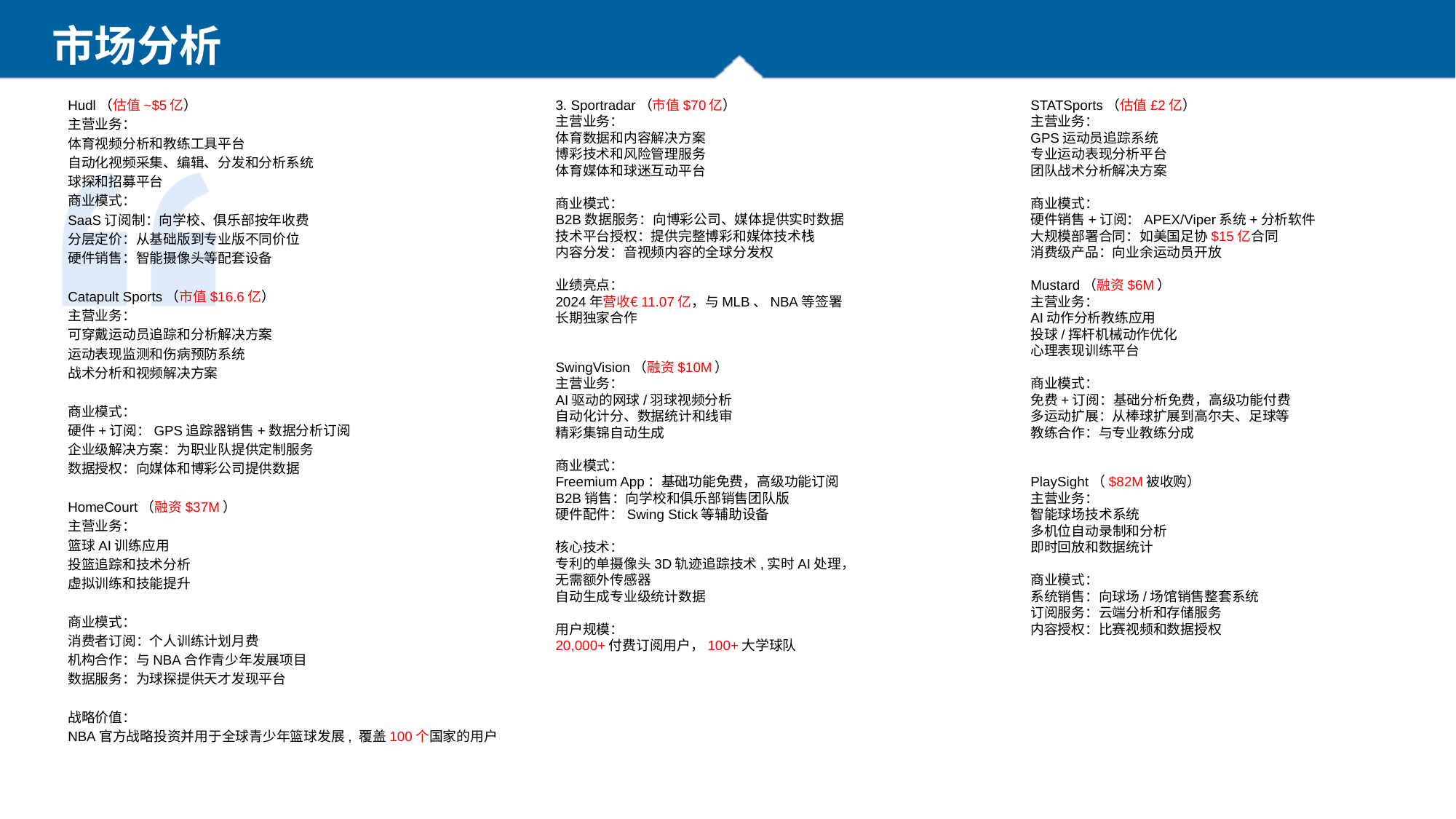

市场分析
Hudl（估值~$5亿）
主营业务：
体育视频分析和教练工具平台
自动化视频采集、编辑、分发和分析系统
球探和招募平台
商业模式：
SaaS订阅制：向学校、俱乐部按年收费
分层定价：从基础版到专业版不同价位
硬件销售：智能摄像头等配套设备

Catapult Sports（市值$16.6亿）
主营业务：
可穿戴运动员追踪和分析解决方案
运动表现监测和伤病预防系统
战术分析和视频解决方案

商业模式：
硬件+订阅：GPS追踪器销售+数据分析订阅
企业级解决方案：为职业队提供定制服务
数据授权：向媒体和博彩公司提供数据

HomeCourt（融资$37M）
主营业务：
篮球AI训练应用
投篮追踪和技术分析
虚拟训练和技能提升

商业模式：
消费者订阅：个人训练计划月费
机构合作：与NBA合作青少年发展项目
数据服务：为球探提供天才发现平台

战略价值：
NBA官方战略投资并用于全球青少年篮球发展, 覆盖100个国家的用户

3. Sportradar（市值$70亿）
主营业务：
体育数据和内容解决方案
博彩技术和风险管理服务
体育媒体和球迷互动平台

商业模式：
B2B数据服务：向博彩公司、媒体提供实时数据
技术平台授权：提供完整博彩和媒体技术栈
内容分发：音视频内容的全球分发权

业绩亮点：
2024年营收€11.07亿，与MLB、NBA等签署长期独家合作

SwingVision（融资$10M）
主营业务：
AI驱动的网球/羽球视频分析
自动化计分、数据统计和线审
精彩集锦自动生成

商业模式：
Freemium App：基础功能免费，高级功能订阅
B2B销售：向学校和俱乐部销售团队版
硬件配件：Swing Stick等辅助设备

核心技术：
专利的单摄像头3D轨迹追踪技术,实时AI处理，无需额外传感器
自动生成专业级统计数据

用户规模：
20,000+付费订阅用户，100+大学球队
STATSports（估值£2亿）
主营业务：
GPS运动员追踪系统
专业运动表现分析平台
团队战术分析解决方案

商业模式：
硬件销售+订阅：APEX/Viper系统+分析软件
大规模部署合同：如美国足协$15亿合同
消费级产品：向业余运动员开放

Mustard（融资$6M）
主营业务：
AI动作分析教练应用
投球/挥杆机械动作优化
心理表现训练平台

商业模式：
免费+订阅：基础分析免费，高级功能付费
多运动扩展：从棒球扩展到高尔夫、足球等
教练合作：与专业教练分成

PlaySight（$82M被收购）
主营业务：
智能球场技术系统
多机位自动录制和分析
即时回放和数据统计

商业模式：
系统销售：向球场/场馆销售整套系统
订阅服务：云端分析和存储服务
内容授权：比赛视频和数据授权